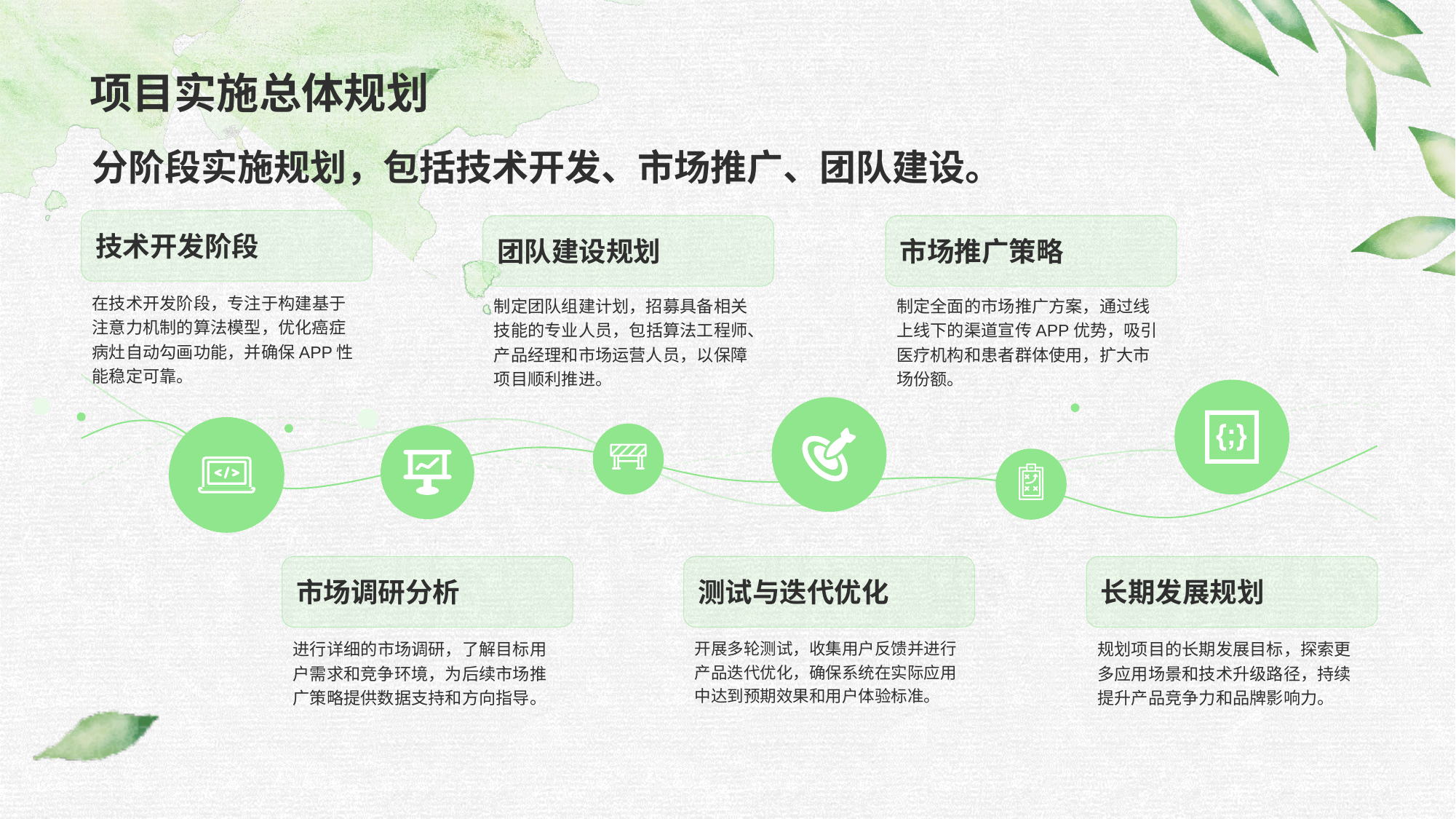

# 项目实施总体规划
分阶段实施规划，包括技术开发、市场推广、团队建设。
技术开发阶段
在技术开发阶段，专注于构建基于注意力机制的算法模型，优化癌症病灶自动勾画功能，并确保APP性能稳定可靠。

团队建设规划
制定团队组建计划，招募具备相关技能的专业人员，包括算法工程师、产品经理和市场运营人员，以保障项目顺利推进。

市场推广策略
制定全面的市场推广方案，通过线上线下的渠道宣传APP优势，吸引医疗机构和患者群体使用，扩大市场份额。

长期发展规划
规划项目的长期发展目标，探索更多应用场景和技术升级路径，持续提升产品竞争力和品牌影响力。

测试与迭代优化
开展多轮测试，收集用户反馈并进行产品迭代优化，确保系统在实际应用中达到预期效果和用户体验标准。

市场调研分析
进行详细的市场调研，了解目标用户需求和竞争环境，为后续市场推广策略提供数据支持和方向指导。